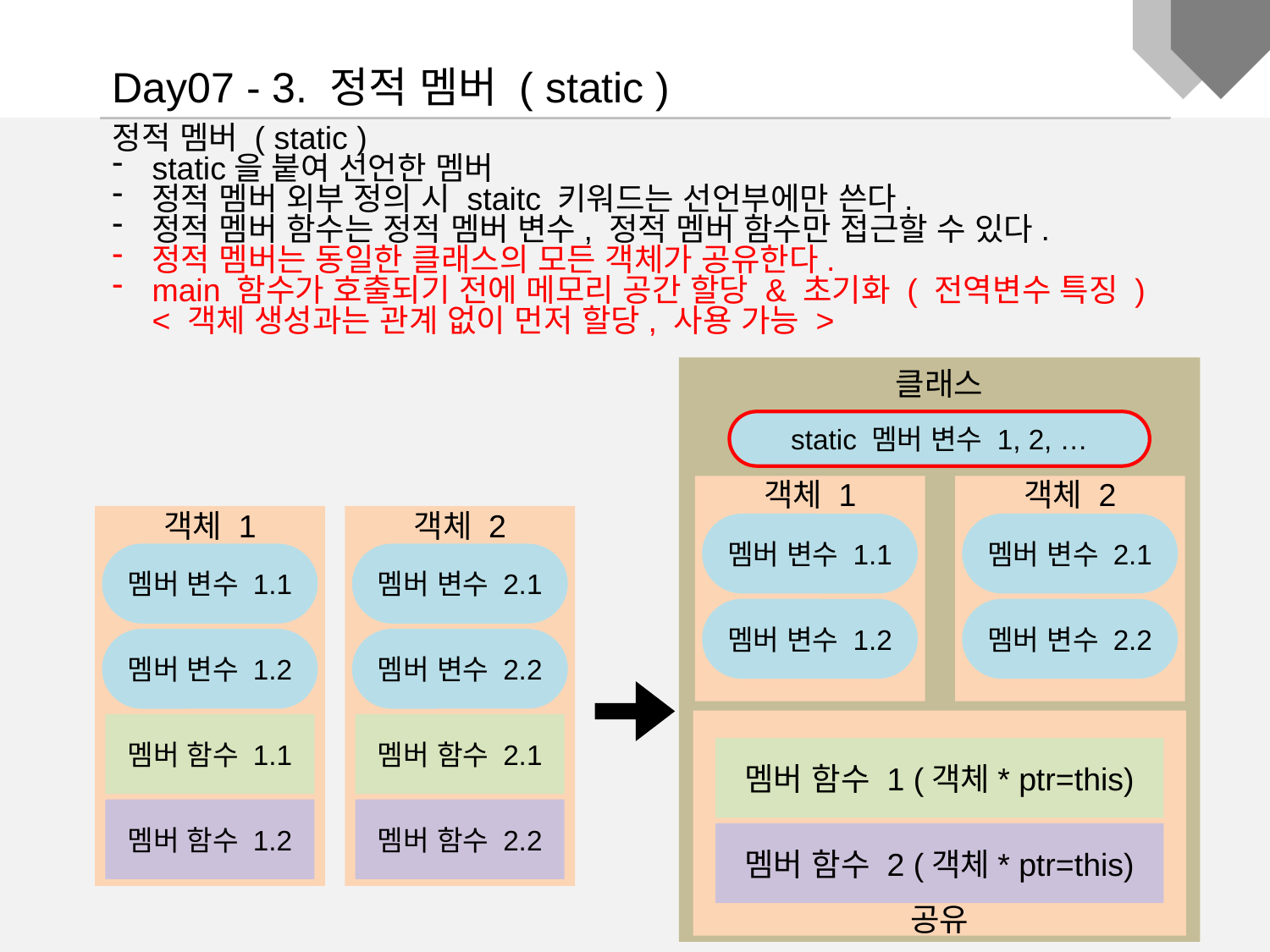

Day07 - 3. 정적 멤버 ( static )
정적 멤버 ( static )
static을 붙여 선언한 멤버
정적 멤버 외부 정의 시 staitc 키워드는 선언부에만 쓴다.
정적 멤버 함수는 정적 멤버 변수, 정적 멤버 함수만 접근할 수 있다.
정적 멤버는 동일한 클래스의 모든 객체가 공유한다.
main 함수가 호출되기 전에 메모리 공간 할당 & 초기화 ( 전역변수 특징 )
< 객체 생성과는 관계 없이 먼저 할당, 사용 가능 >
클래스

static 멤버 변수 1, 2, …
객체 1

객체 2

멤버 변수 1.1
멤버 변수 2.1
멤버 변수 1.2
멤버 변수 2.2

공유
멤버 함수 1 (객체* ptr=this)
멤버 함수 2 (객체* ptr=this)
객체 1

멤버 변수 1.1
멤버 변수 1.2
멤버 함수 1.1
멤버 함수 1.2
객체 2

멤버 변수 2.1
멤버 변수 2.2
멤버 함수 2.1
멤버 함수 2.2